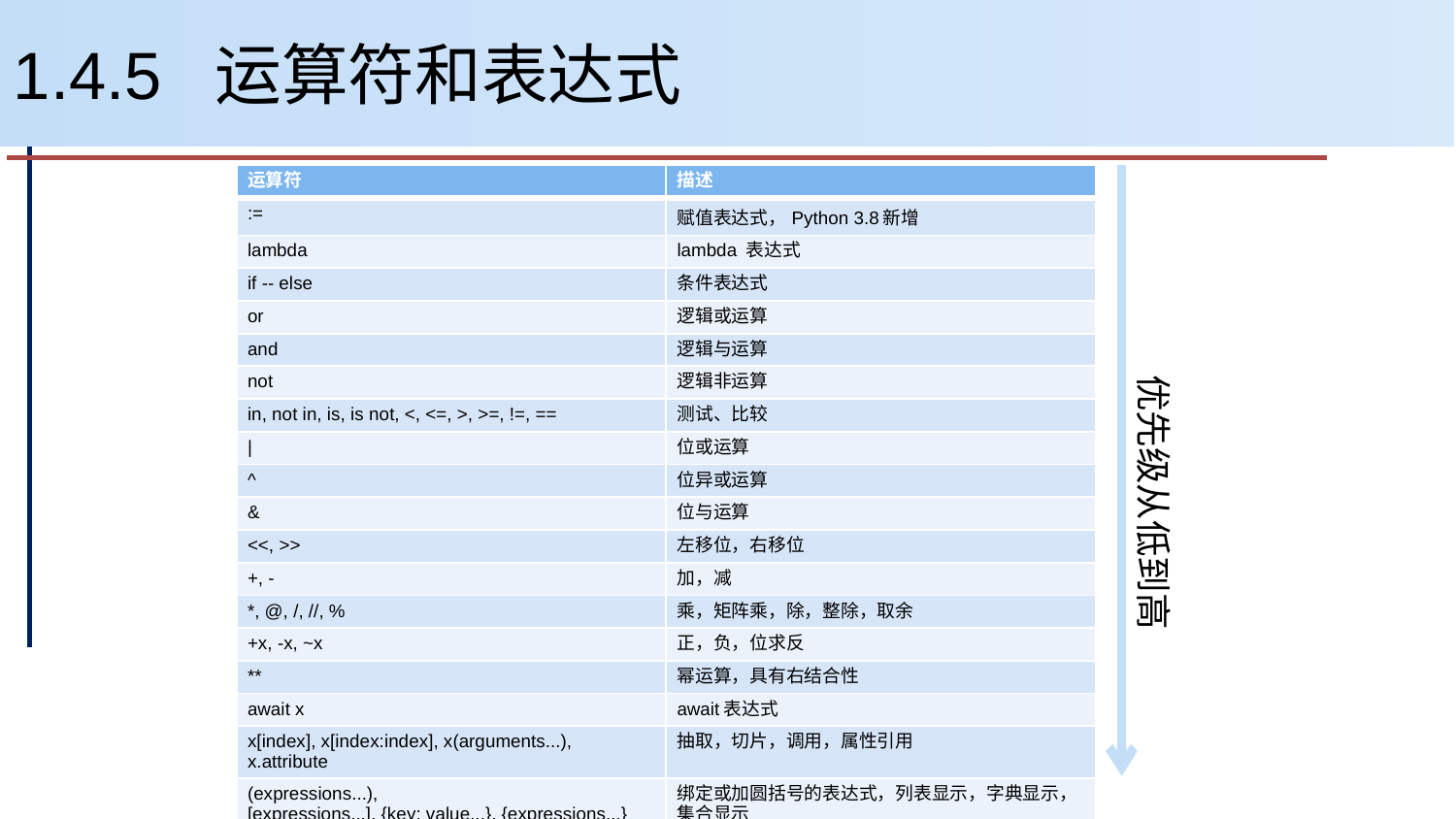

# 1.4.5  运算符和表达式
| 运算符 | 描述 |
| --- | --- |
| := | 赋值表达式，Python 3.8新增 |
| lambda | lambda 表达式 |
| if -- else | 条件表达式 |
| or | 逻辑或运算 |
| and | 逻辑与运算 |
| not | 逻辑非运算 |
| in, not in, is, is not, <, <=, >, >=, !=, == | 测试、比较 |
| | | 位或运算 |
| ^ | 位异或运算 |
| & | 位与运算 |
| <<, >> | 左移位，右移位 |
| +, - | 加，减 |
| \*, @, /, //, % | 乘，矩阵乘，除，整除，取余 |
| +x, -x, ~x | 正，负，位求反 |
| \*\* | 幂运算，具有右结合性 |
| await x | await表达式 |
| x[index], x[index:index], x(arguments...), x.attribute | 抽取，切片，调用，属性引用 |
| (expressions...), [expressions...], {key: value...}, {expressions...} | 绑定或加圆括号的表达式，列表显示，字典显示，集合显示 |
优先级从低到高